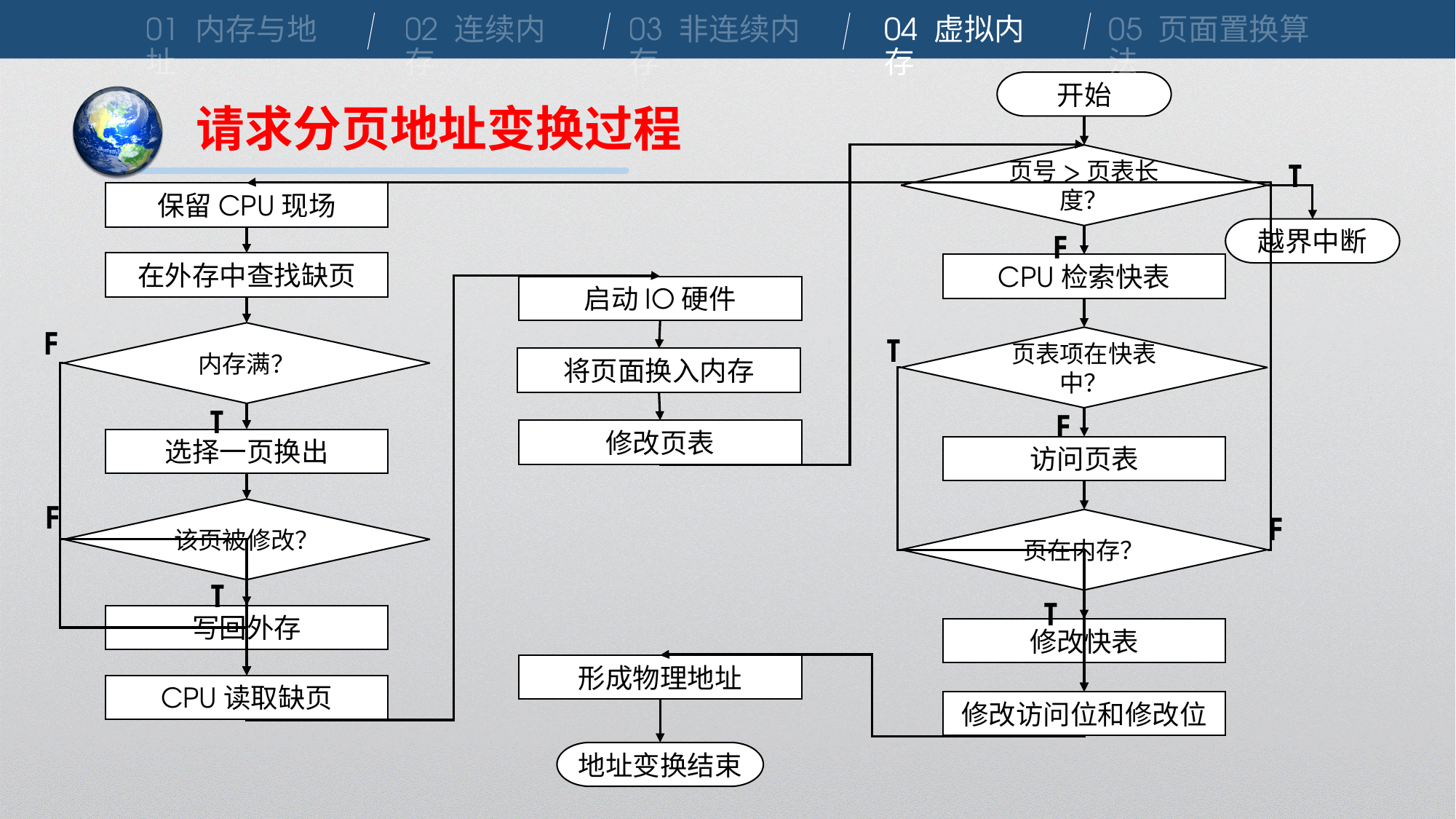

01 内存与地址
02 连续内存
03 非连续内存
04 虚拟内存
05 页面置换算法
开始
请求分页地址变换过程
T
页号>页表长度？
保留CPU现场
F
越界中断
在外存中查找缺页
CPU检索快表
启动IO硬件
F
T
内存满？
页表项在快表中？
将页面换入内存
T
F
修改页表
选择一页换出
访问页表
F
F
该页被修改？
页在内存？
T
T
写回外存
修改快表
形成物理地址
CPU读取缺页
修改访问位和修改位
地址变换结束